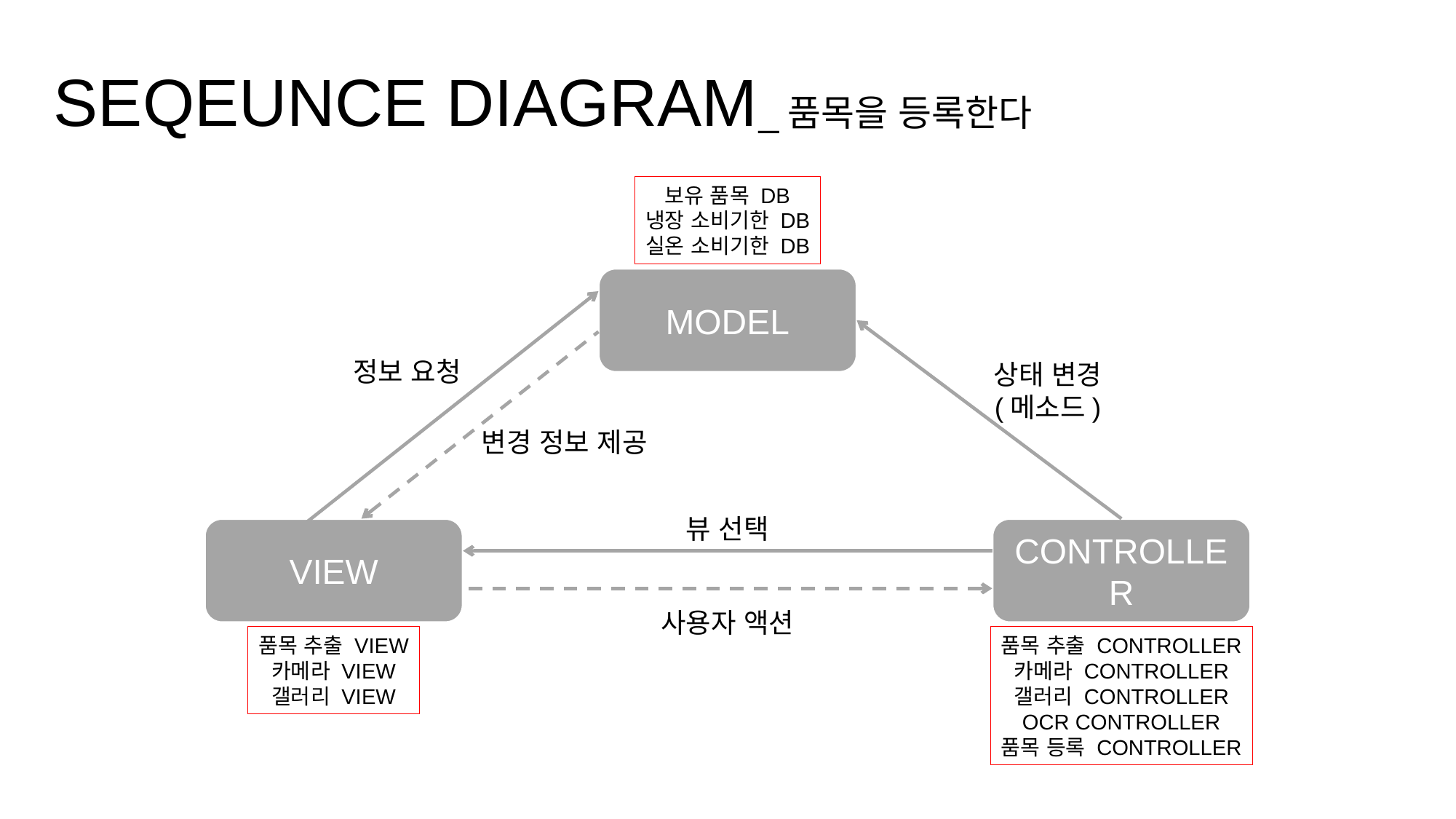

SEQEUNCE DIAGRAM_품목을 등록한다
보유 품목 DB
냉장 소비기한 DB
실온 소비기한 DB
MODEL
VIEW
CONTROLLER
정보 요청
상태 변경
(메소드)
변경 정보 제공
뷰 선택
사용자 액션
품목 추출 VIEW
카메라 VIEW
갤러리 VIEW
품목 추출 CONTROLLER
카메라 CONTROLLER
갤러리 CONTROLLER
OCR CONTROLLER
품목 등록 CONTROLLER